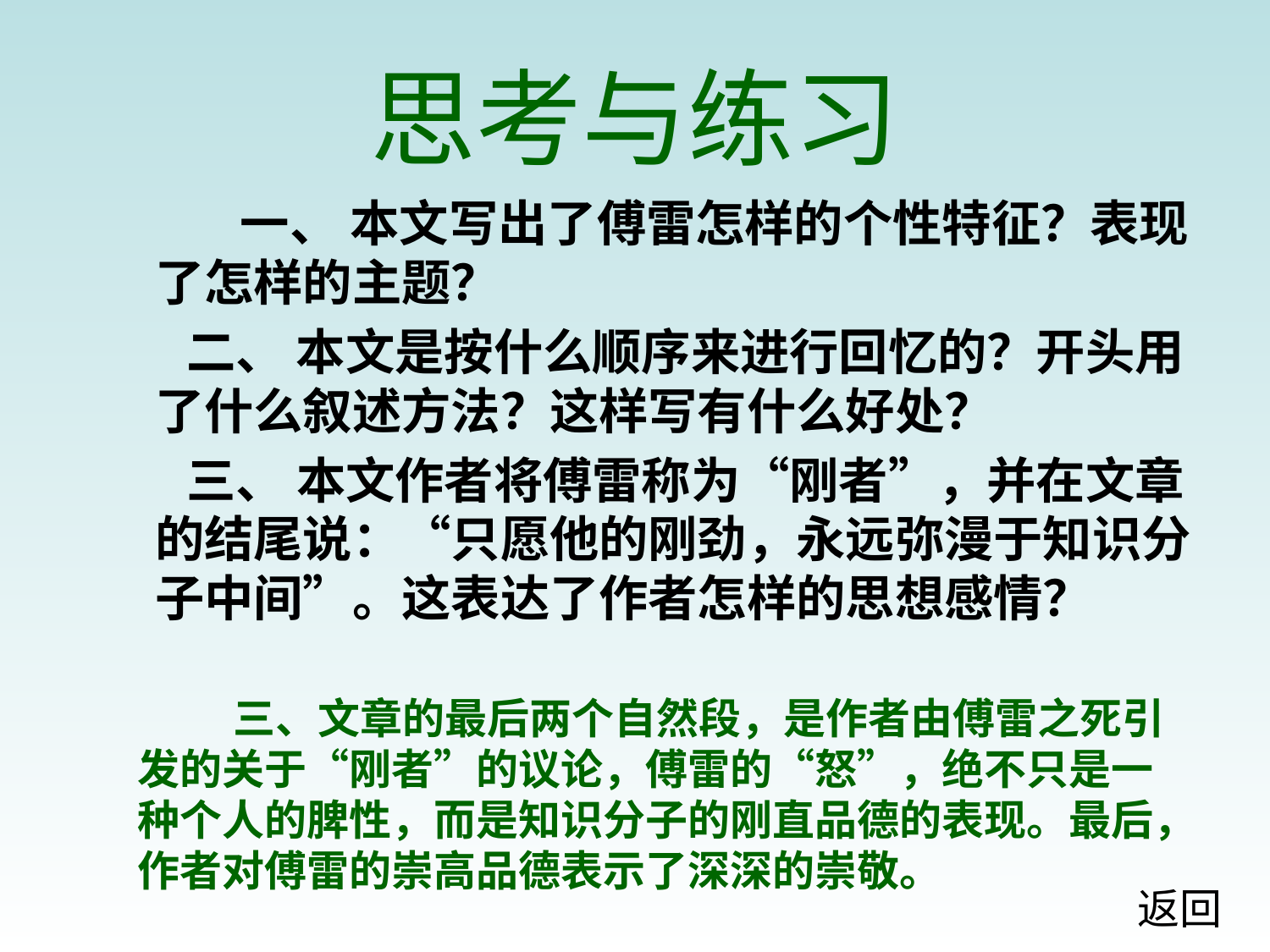

# 思考与练习
           一、 本文写出了傅雷怎样的个性特征？表现了怎样的主题？
      二、 本文是按什么顺序来进行回忆的？开头用了什么叙述方法？这样写有什么好处？
      三、 本文作者将傅雷称为“刚者”，并在文章的结尾说：“只愿他的刚劲，永远弥漫于知识分子中间”。这表达了作者怎样的思想感情？
         三、文章的最后两个自然段，是作者由傅雷之死引发的关于“刚者”的议论，傅雷的“怒”，绝不只是一种个人的脾性，而是知识分子的刚直品德的表现。最后，作者对傅雷的崇高品德表示了深深的崇敬。
返回